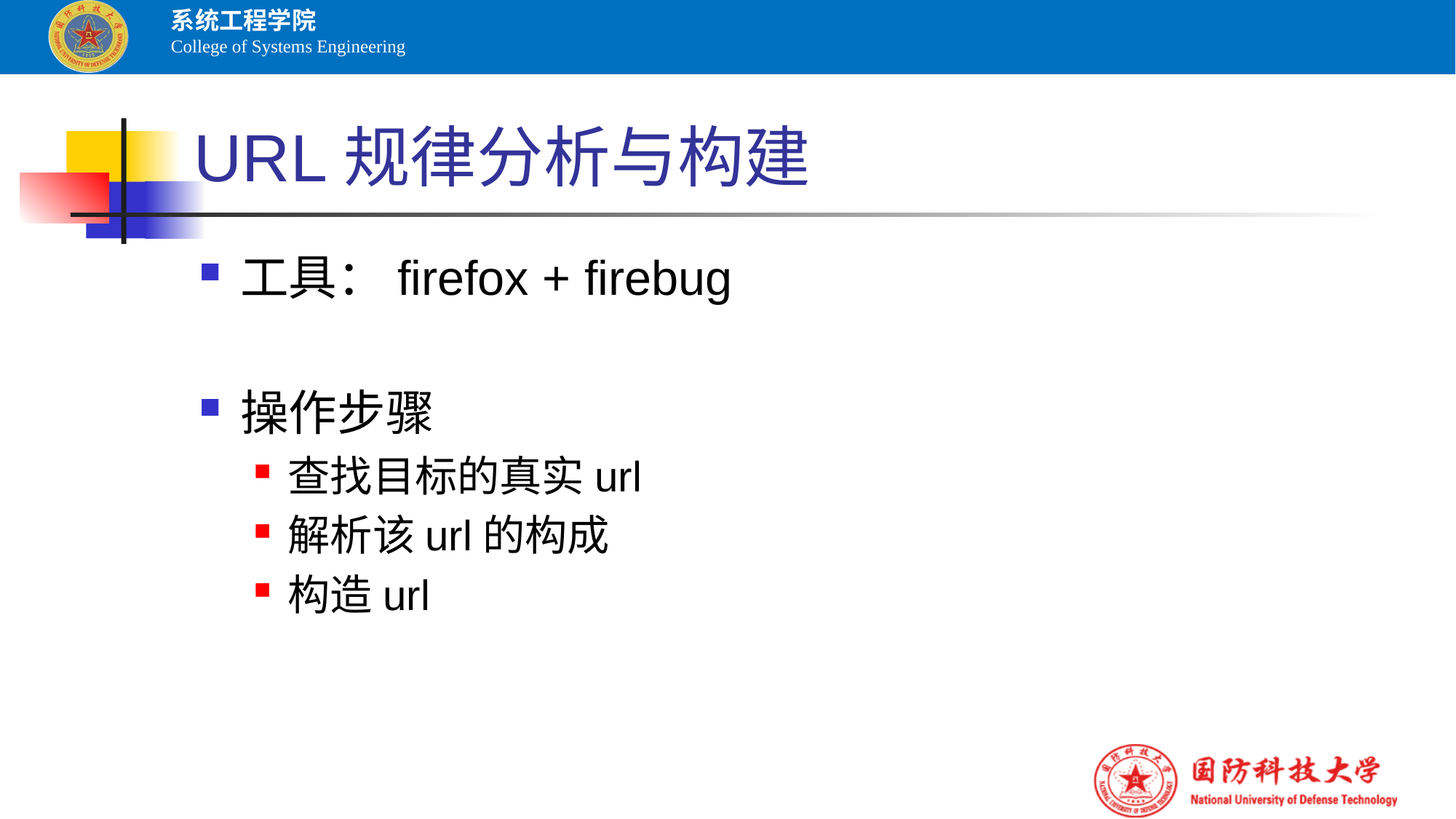

# URL规律分析与构建
工具：firefox + firebug

操作步骤
查找目标的真实url
解析该url的构成
构造url